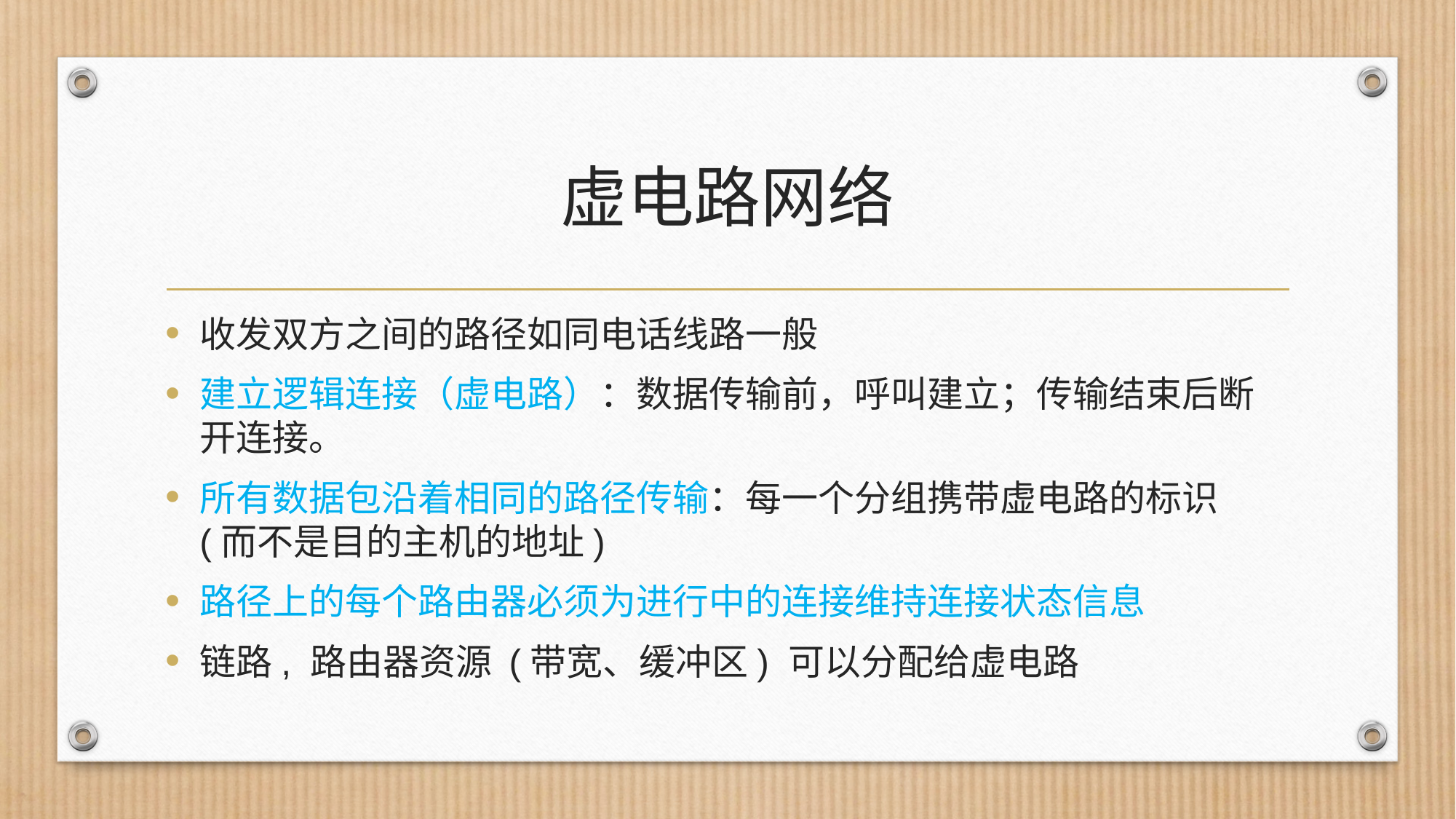

# 虚电路网络
收发双方之间的路径如同电话线路一般
建立逻辑连接（虚电路）：数据传输前，呼叫建立；传输结束后断开连接。
所有数据包沿着相同的路径传输：每一个分组携带虚电路的标识 (而不是目的主机的地址)
路径上的每个路由器必须为进行中的连接维持连接状态信息
链路, 路由器资源 (带宽、缓冲区) 可以分配给虚电路